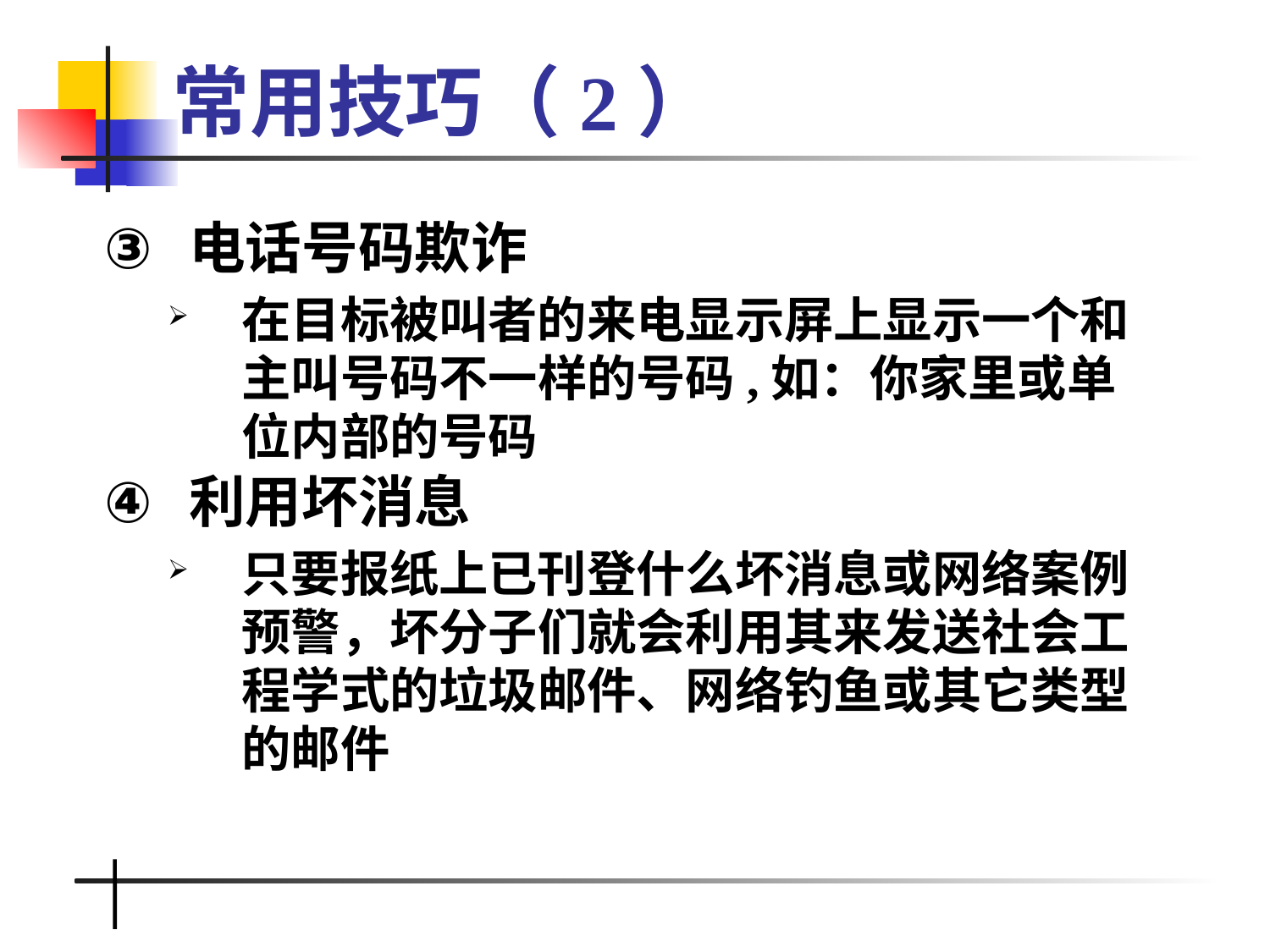

# 常用技巧（2）
电话号码欺诈
在目标被叫者的来电显示屏上显示一个和主叫号码不一样的号码,如：你家里或单位内部的号码
利用坏消息
只要报纸上已刊登什么坏消息或网络案例预警，坏分子们就会利用其来发送社会工程学式的垃圾邮件、网络钓鱼或其它类型的邮件